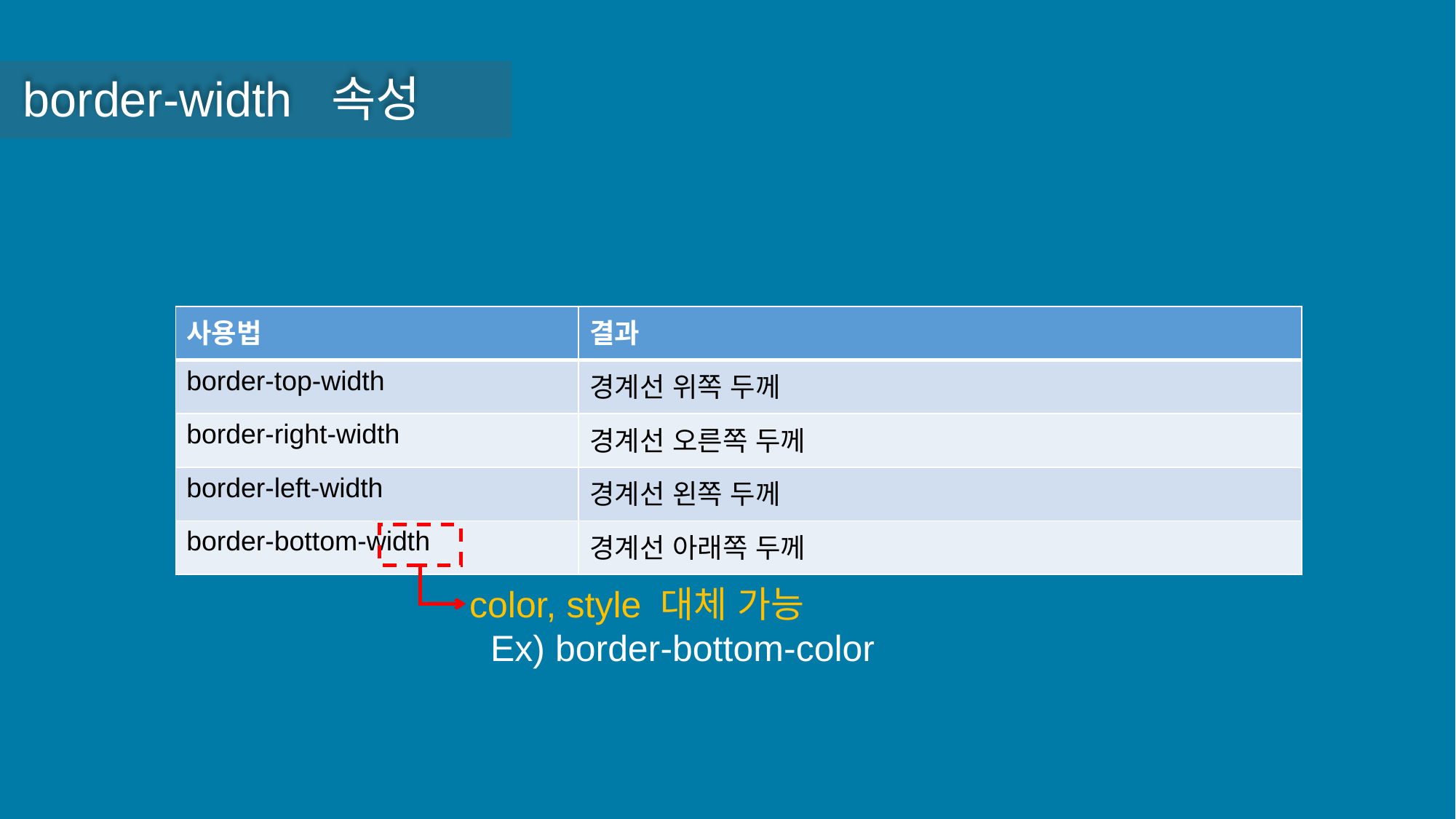

border-width  속성
| 사용법 | 결과 |
| --- | --- |
| border-top-width | 경계선 위쪽 두께 |
| border-right-width | 경계선 오른쪽 두께 |
| border-left-width | 경계선 왼쪽 두께 |
| border-bottom-width | 경계선 아래쪽 두께 |

color, style 대체 가능
         Ex) border-bottom-color